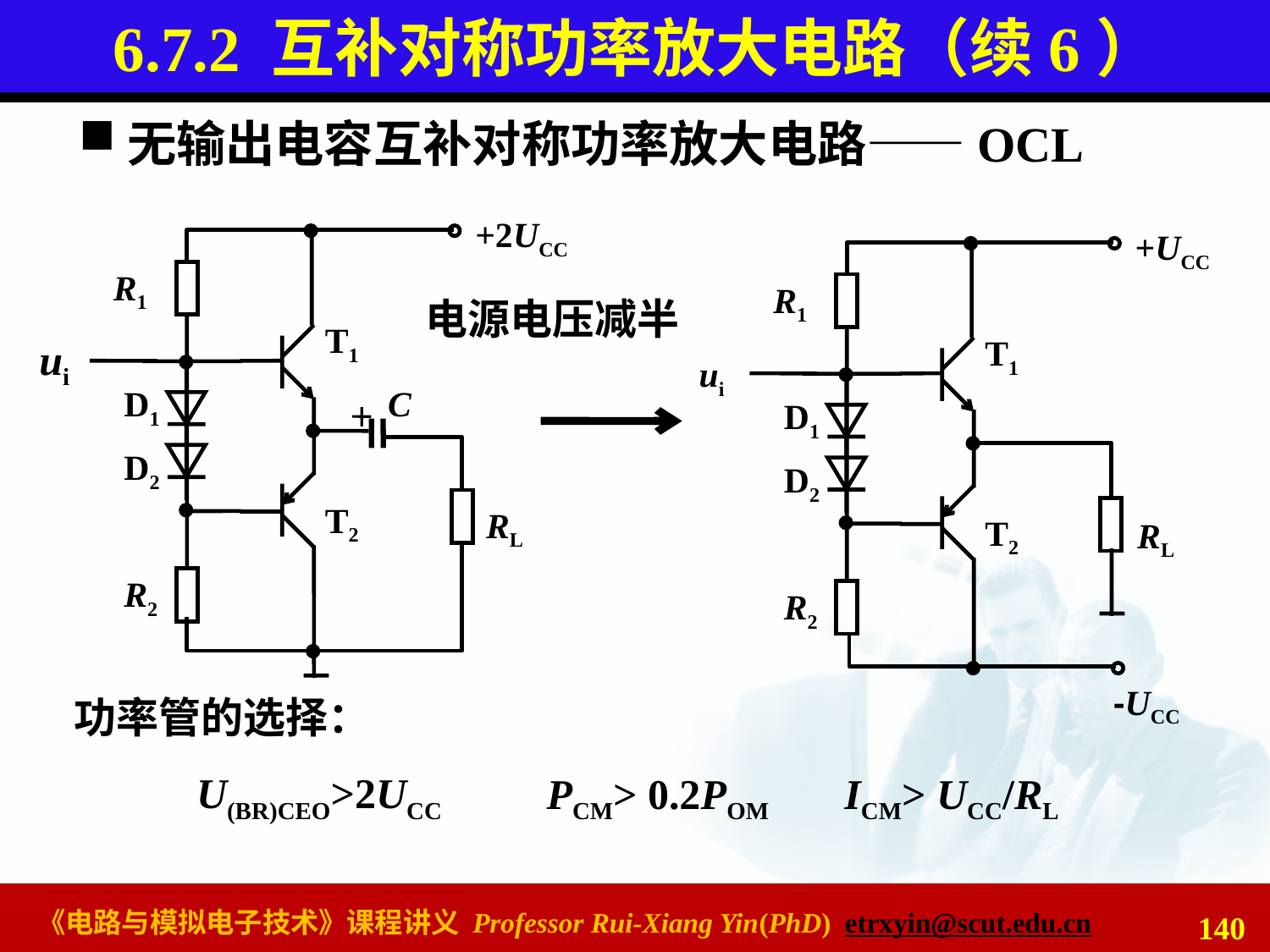

# 6.7.2 互补对称功率放大电路（续6）
无输出电容互补对称功率放大电路——OCL
+2UCC

R1

T1

ui

D1
C

D2

T2
RL

R2

+UCC

R1

T1

ui

D1

D2

T2
RL

R2

-UCC
电源电压减半

功率管的选择：
U(BR)CEO>2UCC
PCM> 0.2POM
ICM> UCC/RL
140